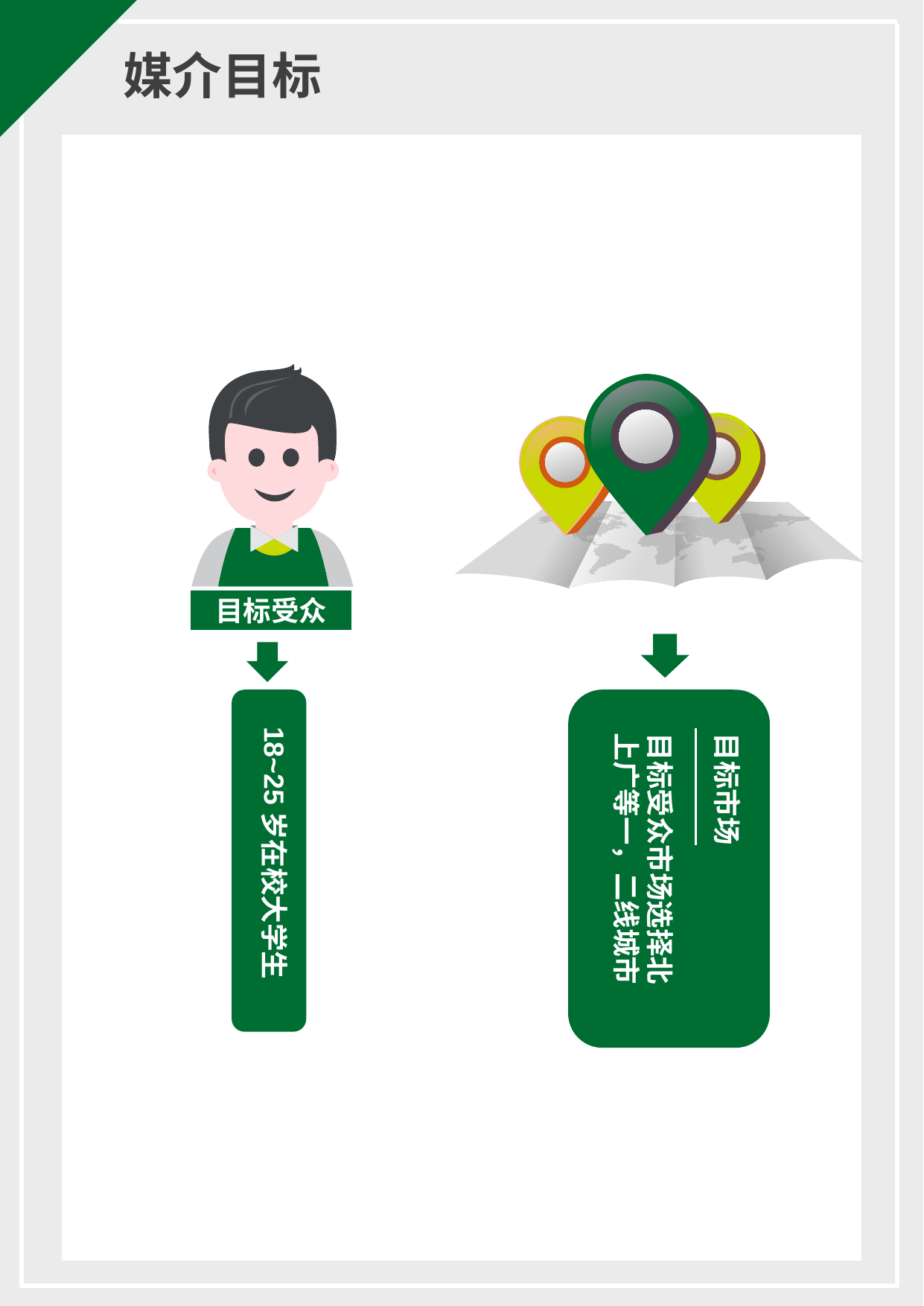

媒介目标

目标受众

18~25岁在校大学生

目标市场

目标受众市场选择北上广等一，二线城市